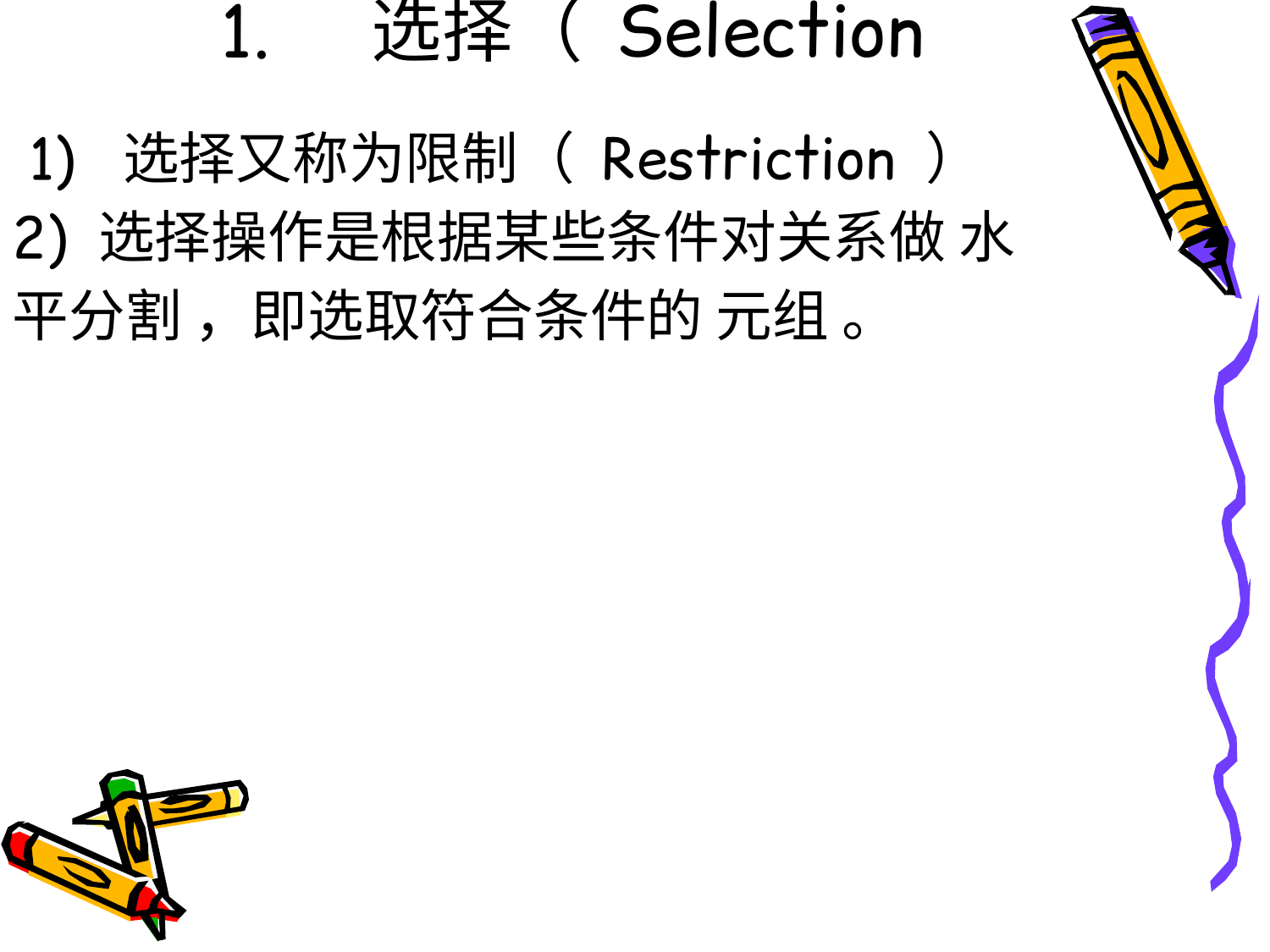

# 1.    选择（ Selection
 1)  选择又称为限制（ Restriction ）
2) 选择操作是根据某些条件对关系做 水
平分割 ，即选取符合条件的 元组 。